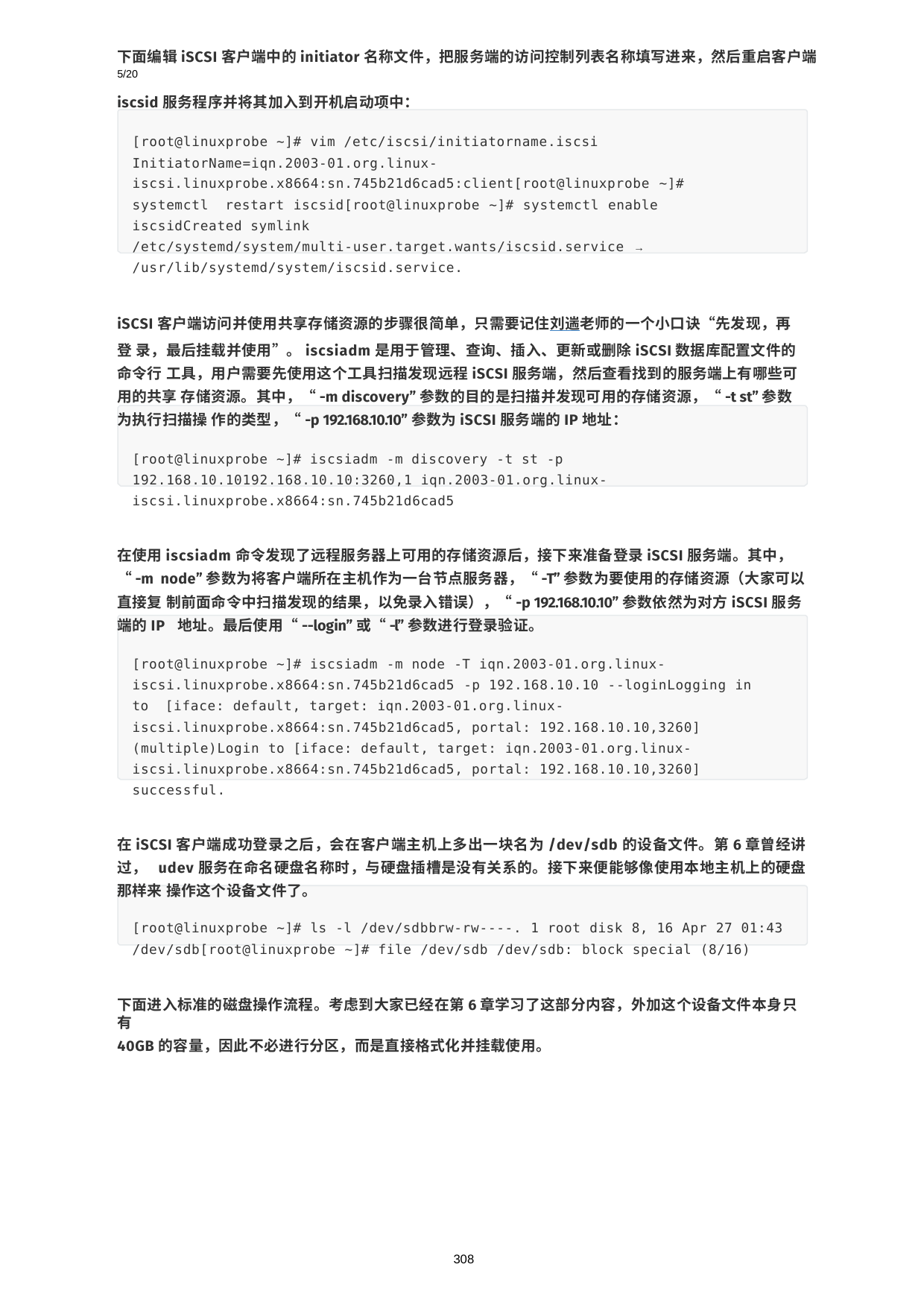

下面编辑iSCSI客户端中的initiator名称文件，把服务端的访问控制列表名称填写进来，然后重启客户端5/20
iscsid服务程序并将其加入到开机启动项中：

[root@linuxprobe ~]# vim /etc/iscsi/initiatorname.iscsi  InitiatorName=iqn.2003-01.org.linux-  iscsi.linuxprobe.x8664:sn.745b21d6cad5:client[root@linuxprobe ~]# systemctl  restart iscsid[root@linuxprobe ~]# systemctl enable	iscsidCreated symlink
/etc/systemd/system/multi-user.target.wants/iscsid.service →
/usr/lib/systemd/system/iscsid.service.

iSCSI客户端访问并使用共享存储资源的步骤很简单，只需要记住刘遄老师的一个小口诀“先发现，再登 录，最后挂载并使用”。iscsiadm是用于管理、查询、插入、更新或删除iSCSI数据库配置文件的命令行 工具，用户需要先使用这个工具扫描发现远程iSCSI服务端，然后查看找到的服务端上有哪些可用的共享 存储资源。其中，“-m discovery”参数的目的是扫描并发现可用的存储资源，“-t st”参数为执行扫描操 作的类型，“-p 192.168.10.10”参数为iSCSI服务端的IP地址：

[root@linuxprobe ~]# iscsiadm -m discovery -t st -p  192.168.10.10192.168.10.10:3260,1 iqn.2003-01.org.linux-
iscsi.linuxprobe.x8664:sn.745b21d6cad5

在使用iscsiadm命令发现了远程服务器上可用的存储资源后，接下来准备登录iSCSI服务端。其中，“-m  node”参数为将客户端所在主机作为一台节点服务器，“-T”参数为要使用的存储资源（大家可以直接复 制前面命令中扫描发现的结果，以免录入错误），“-p 192.168.10.10”参数依然为对方iSCSI服务端的IP  地址。最后使用“--login”或“-l”参数进行登录验证。

[root@linuxprobe ~]# iscsiadm -m node -T iqn.2003-01.org.linux-  iscsi.linuxprobe.x8664:sn.745b21d6cad5 -p 192.168.10.10 --loginLogging in to  [iface: default, target: iqn.2003-01.org.linux-  iscsi.linuxprobe.x8664:sn.745b21d6cad5, portal: 192.168.10.10,3260]  (multiple)Login to [iface: default, target: iqn.2003-01.org.linux-  iscsi.linuxprobe.x8664:sn.745b21d6cad5, portal: 192.168.10.10,3260]  successful.

在iSCSI客户端成功登录之后，会在客户端主机上多出一块名为/dev/sdb的设备文件。第6章曾经讲过，  udev服务在命名硬盘名称时，与硬盘插槽是没有关系的。接下来便能够像使用本地主机上的硬盘那样来 操作这个设备文件了。

[root@linuxprobe ~]# ls -l /dev/sdbbrw-rw----. 1 root disk 8, 16 Apr 27 01:43
/dev/sdb[root@linuxprobe ~]# file /dev/sdb /dev/sdb: block special (8/16)

下面进入标准的磁盘操作流程。考虑到大家已经在第6章学习了这部分内容，外加这个设备文件本身只有
40GB的容量，因此不必进行分区，而是直接格式化并挂载使用。

308